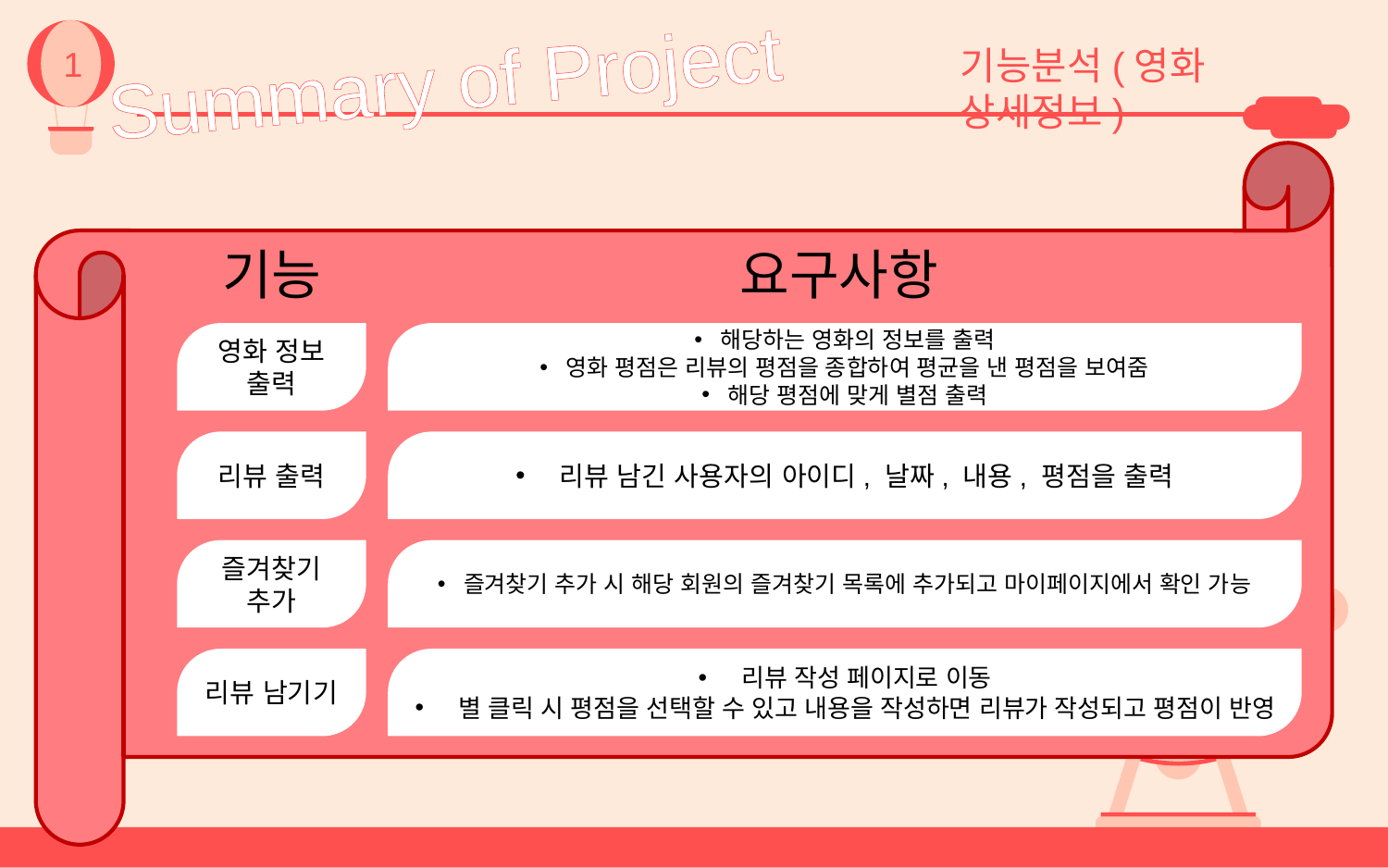

1

Summary of Project
기능분석(영화 상세정보)

기능
요구사항
영화 정보 출력
해당하는 영화의 정보를 출력
영화 평점은 리뷰의 평점을 종합하여 평균을 낸 평점을 보여줌
해당 평점에 맞게 별점 출력
리뷰 출력
리뷰 남긴 사용자의 아이디, 날짜, 내용, 평점을 출력
즐겨찾기
추가
즐겨찾기 추가 시 해당 회원의 즐겨찾기 목록에 추가되고 마이페이지에서 확인 가능
리뷰 남기기
리뷰 작성 페이지로 이동
별 클릭 시 평점을 선택할 수 있고 내용을 작성하면 리뷰가 작성되고 평점이 반영